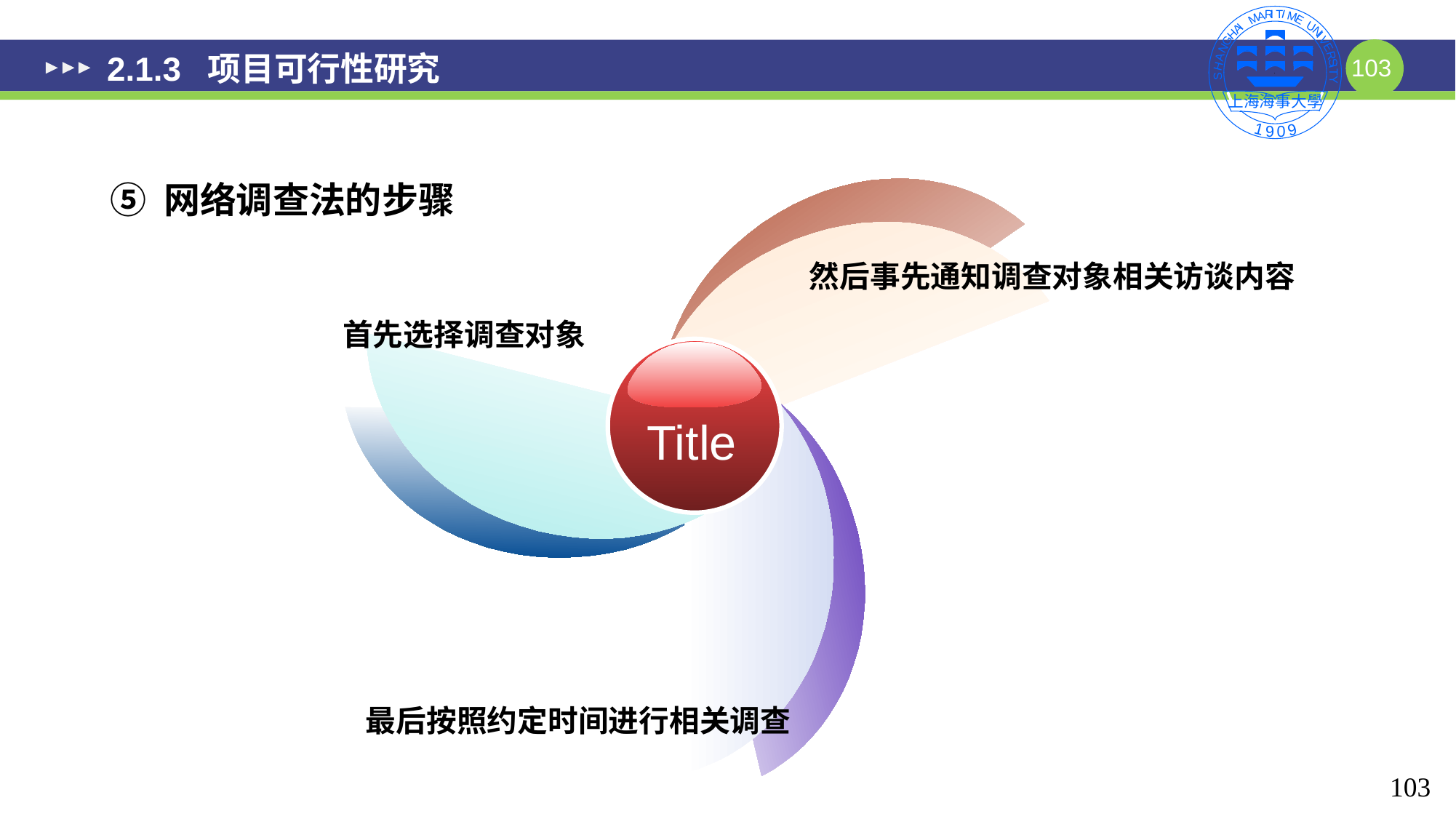

# 2.1.3  项目可行性研究

⑤ 网络调查法的步骤

然后事先通知调查对象相关访谈内容

首先选择调查对象

Title
最后按照约定时间进行相关调查
103
103